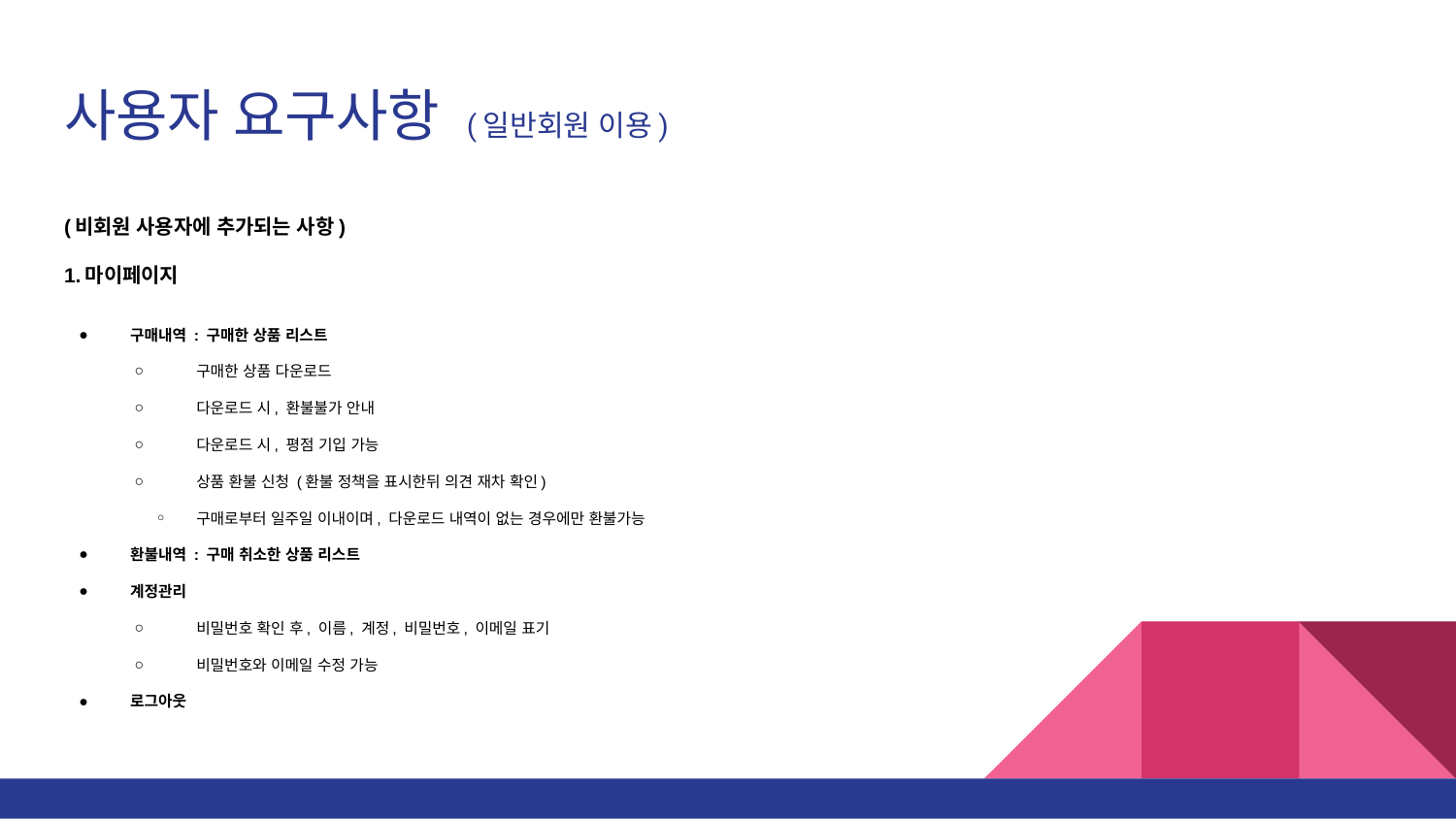

# 사용자 요구사항 (일반회원 이용)
(비회원 사용자에 추가되는 사항)
1.마이페이지
구매내역 : 구매한 상품 리스트
구매한 상품 다운로드
다운로드 시, 환불불가 안내
다운로드 시, 평점 기입 가능
상품 환불 신청 (환불 정책을 표시한뒤 의견 재차 확인)
구매로부터 일주일 이내이며, 다운로드 내역이 없는 경우에만 환불가능
환불내역 : 구매 취소한 상품 리스트
계정관리
비밀번호 확인 후, 이름, 계정, 비밀번호, 이메일 표기
비밀번호와 이메일 수정 가능
로그아웃